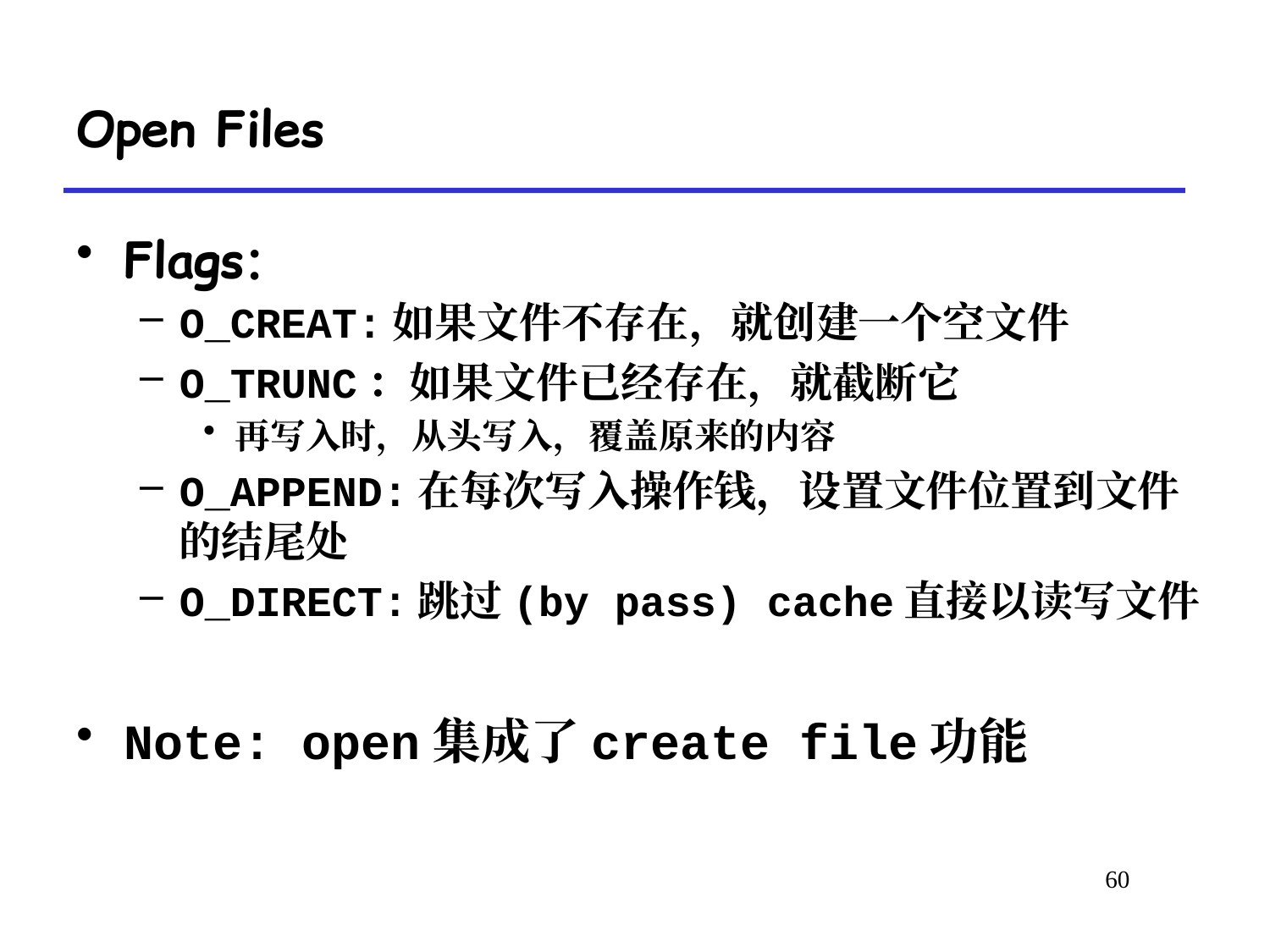

# Open Files
Flags:
O_CREAT:如果文件不存在，就创建一个空文件
O_TRUNC：如果文件已经存在，就截断它
再写入时，从头写入，覆盖原来的内容
O_APPEND:在每次写入操作钱，设置文件位置到文件的结尾处
O_DIRECT:跳过(by pass) cache直接以读写文件

Note: open集成了create file功能
60